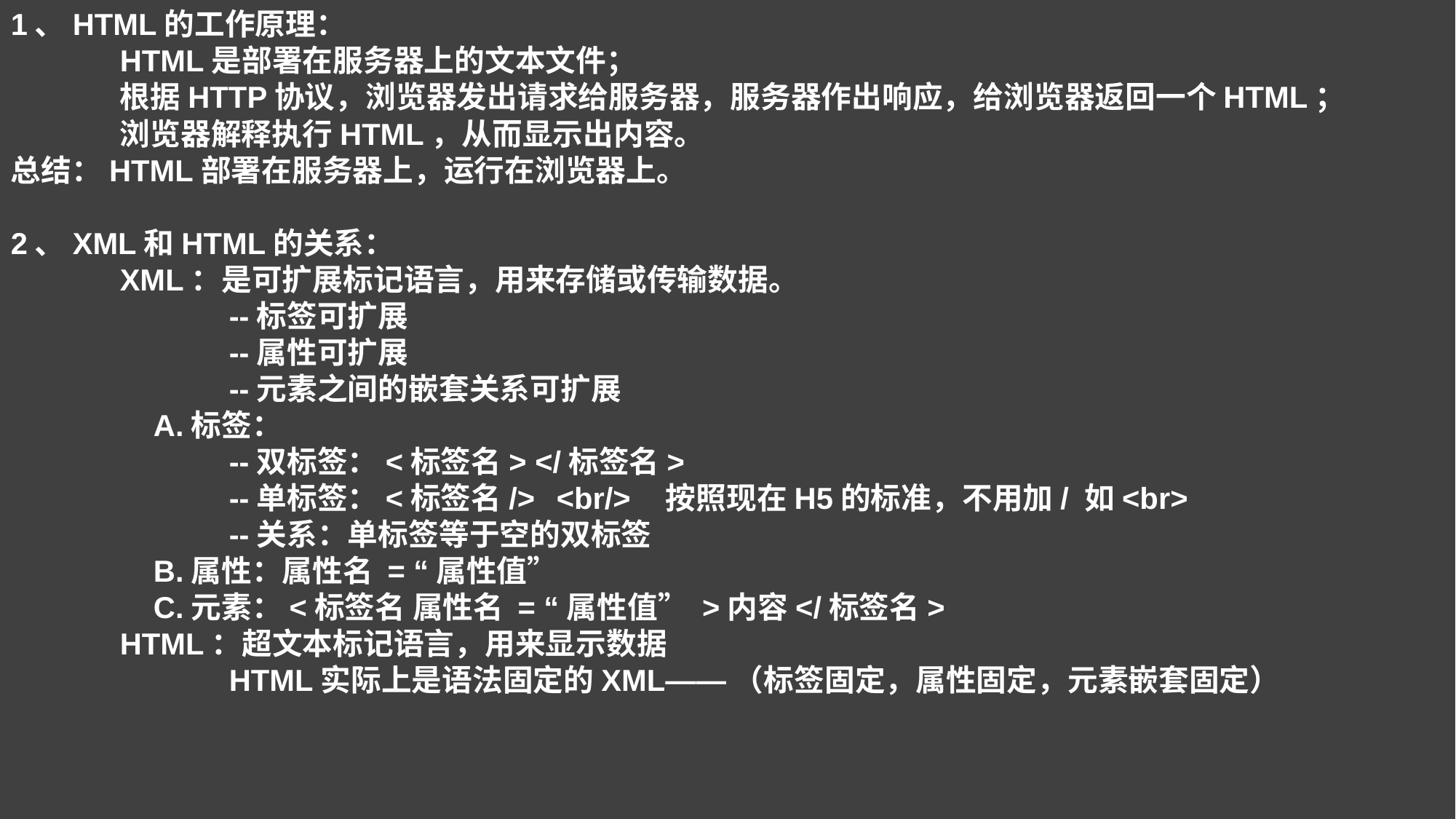

1、HTML的工作原理：
	HTML是部署在服务器上的文本文件；
	根据HTTP协议，浏览器发出请求给服务器，服务器作出响应，给浏览器返回一个HTML；
	浏览器解释执行HTML，从而显示出内容。
总结：HTML部署在服务器上，运行在浏览器上。

2、XML和HTML的关系：
	XML：是可扩展标记语言，用来存储或传输数据。
		--标签可扩展
		--属性可扩展
		--元素之间的嵌套关系可扩展
	    A.标签：
		--双标签：<标签名> </标签名>
		--单标签：<标签名/>	<br/>	按照现在H5的标准，不用加/ 如<br>
		--关系：单标签等于空的双标签
	    B.属性：属性名 = “属性值”
	    C.元素：<标签名 属性名 = “属性值” >内容</标签名>
	HTML：超文本标记语言，用来显示数据
	    	HTML实际上是语法固定的XML——（标签固定，属性固定，元素嵌套固定）